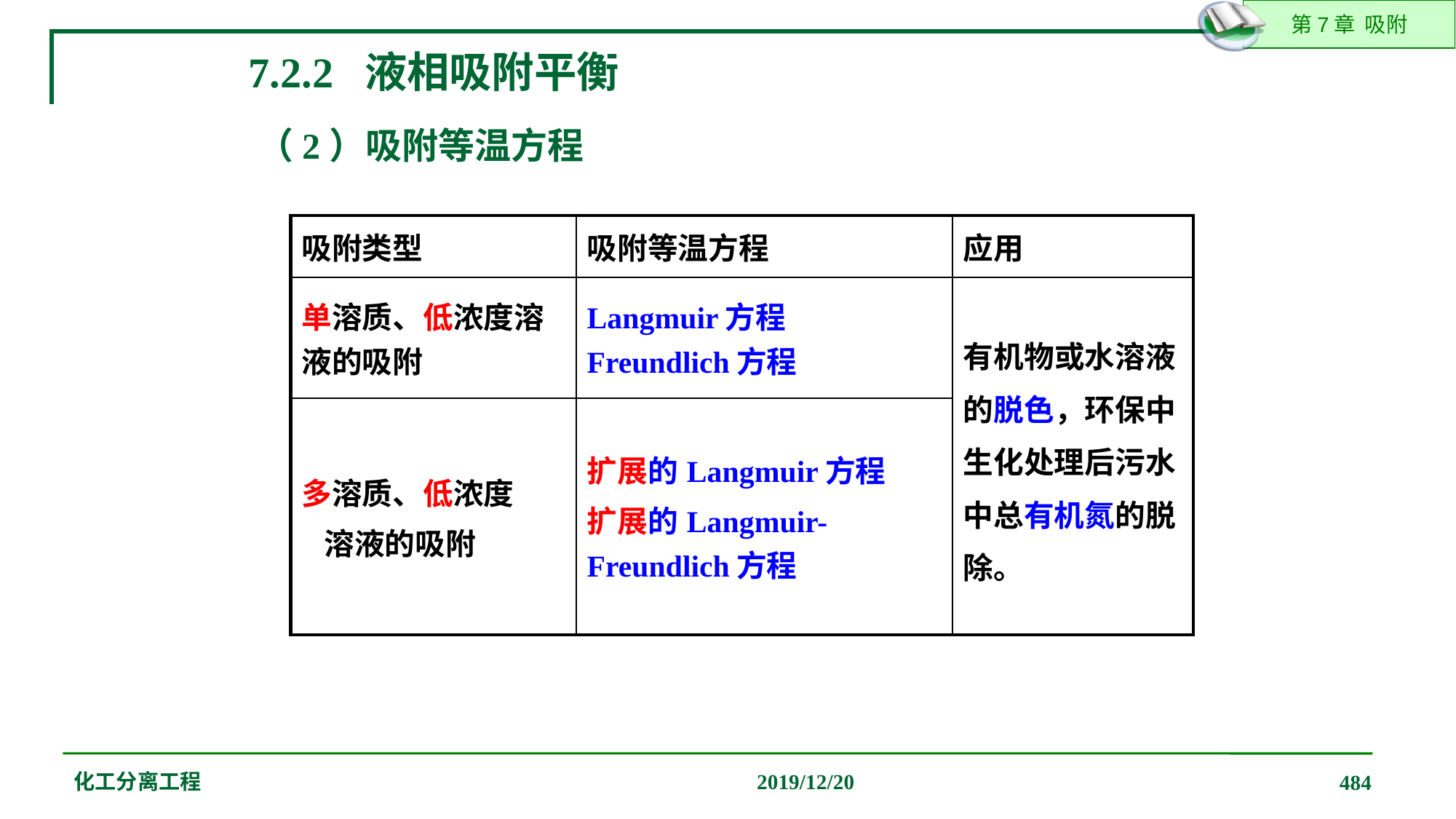

7.2.2  液相吸附平衡
（2）吸附等温方程
| 吸附类型 | 吸附等温方程 | 应用 |
| --- | --- | --- |
| 单溶质、低浓度溶液的吸附 | Langmuir方程 Freundlich方程 | 有机物或水溶液的脱色，环保中生化处理后污水中总有机氮的脱除。 |
| 多溶质、低浓度 溶液的吸附 | 扩展的Langmuir方程 扩展的Langmuir- Freundlich方程 |  |
化工分离工程
2019/12/20
484